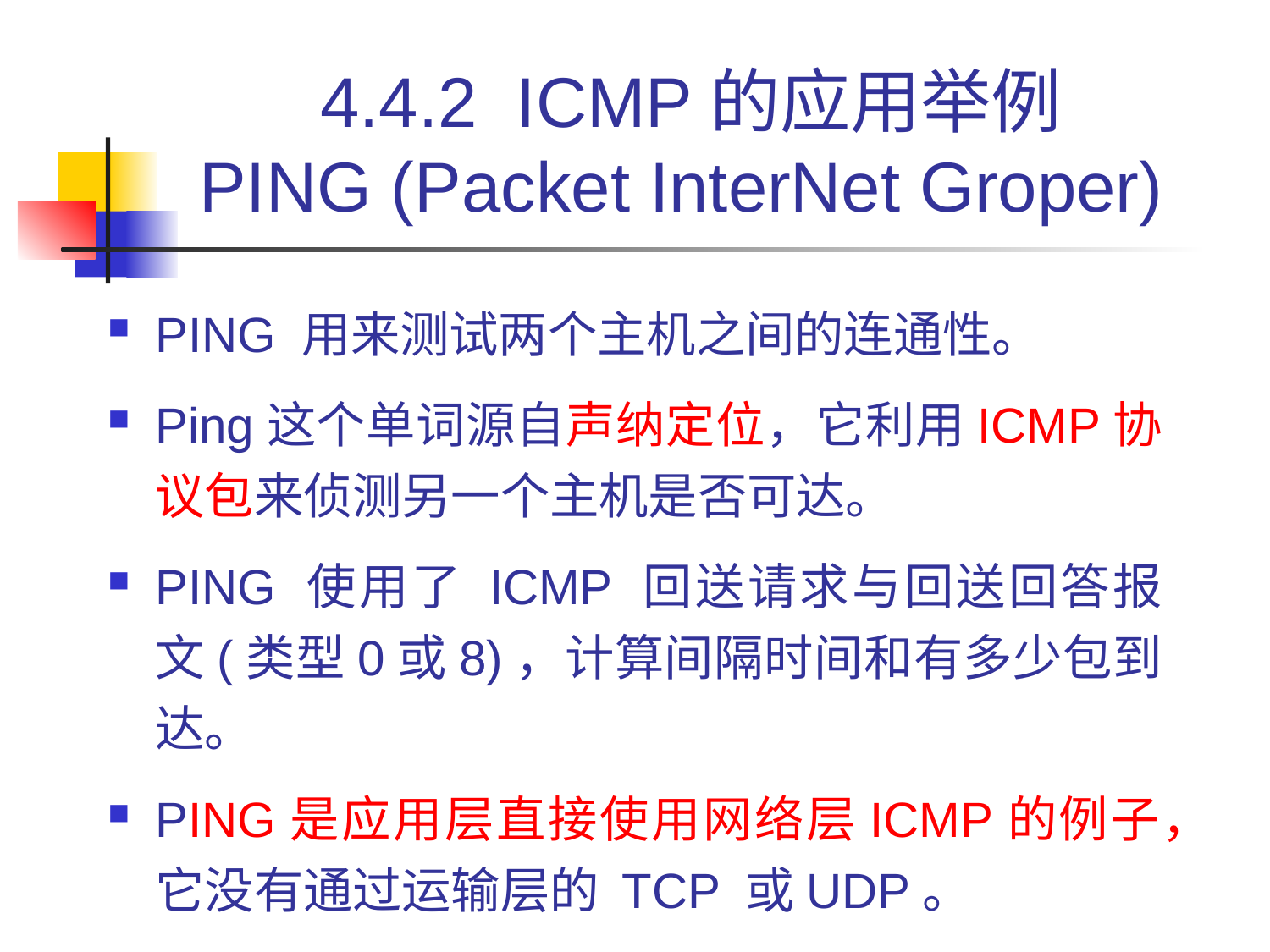

# 4.4.2  ICMP的应用举例 PING (Packet InterNet Groper)
PING 用来测试两个主机之间的连通性。
Ping这个单词源自声纳定位，它利用ICMP协议包来侦测另一个主机是否可达。
PING 使用了 ICMP 回送请求与回送回答报文(类型0或8)，计算间隔时间和有多少包到达。
PING是应用层直接使用网络层ICMP的例子，它没有通过运输层的 TCP 或UDP。